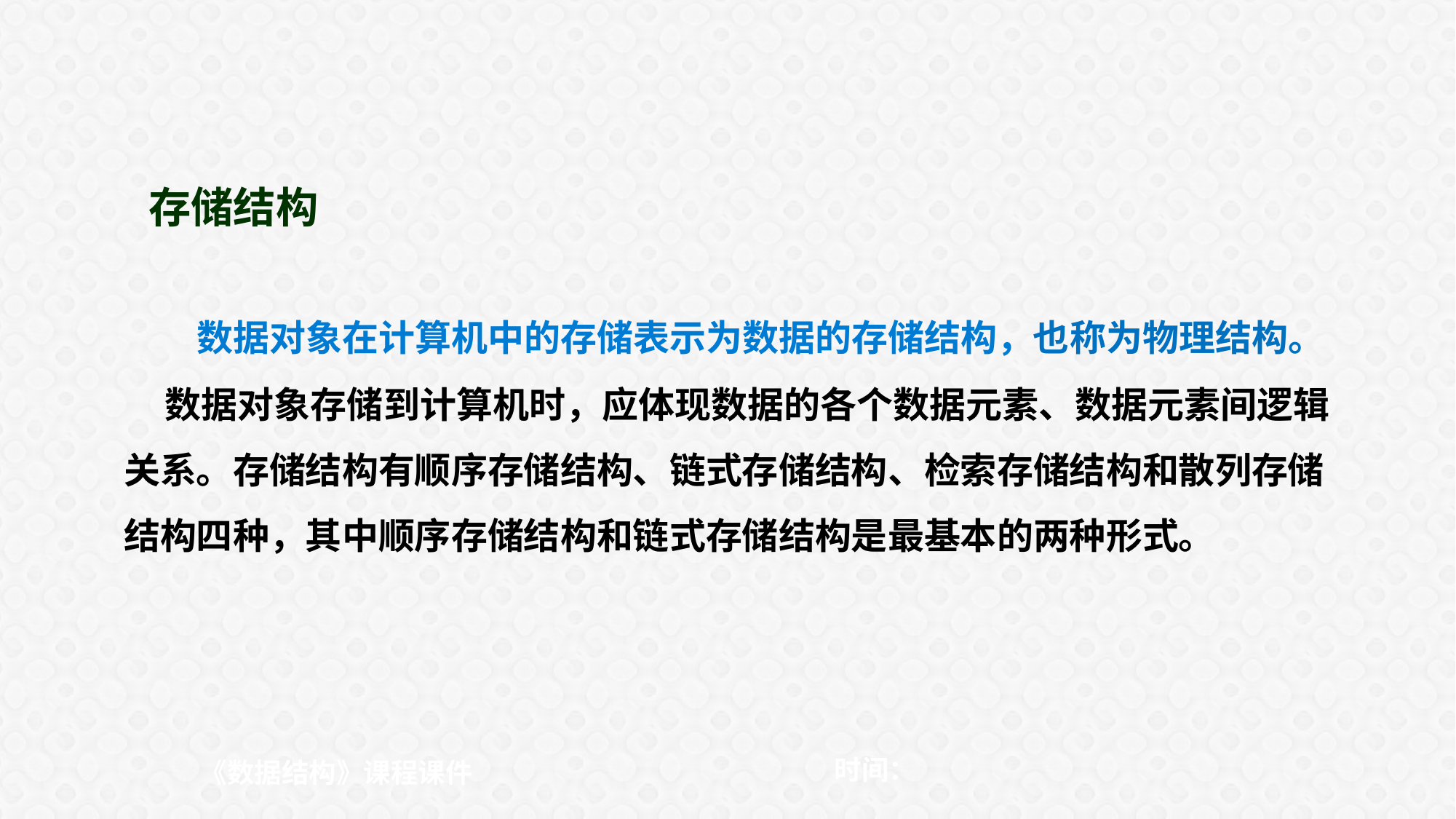

存储结构
       数据对象在计算机中的存储表示为数据的存储结构，也称为物理结构。
    数据对象存储到计算机时，应体现数据的各个数据元素、数据元素间逻辑关系。存储结构有顺序存储结构、链式存储结构、检索存储结构和散列存储结构四种，其中顺序存储结构和链式存储结构是最基本的两种形式。
时间：
《数据结构》课程课件